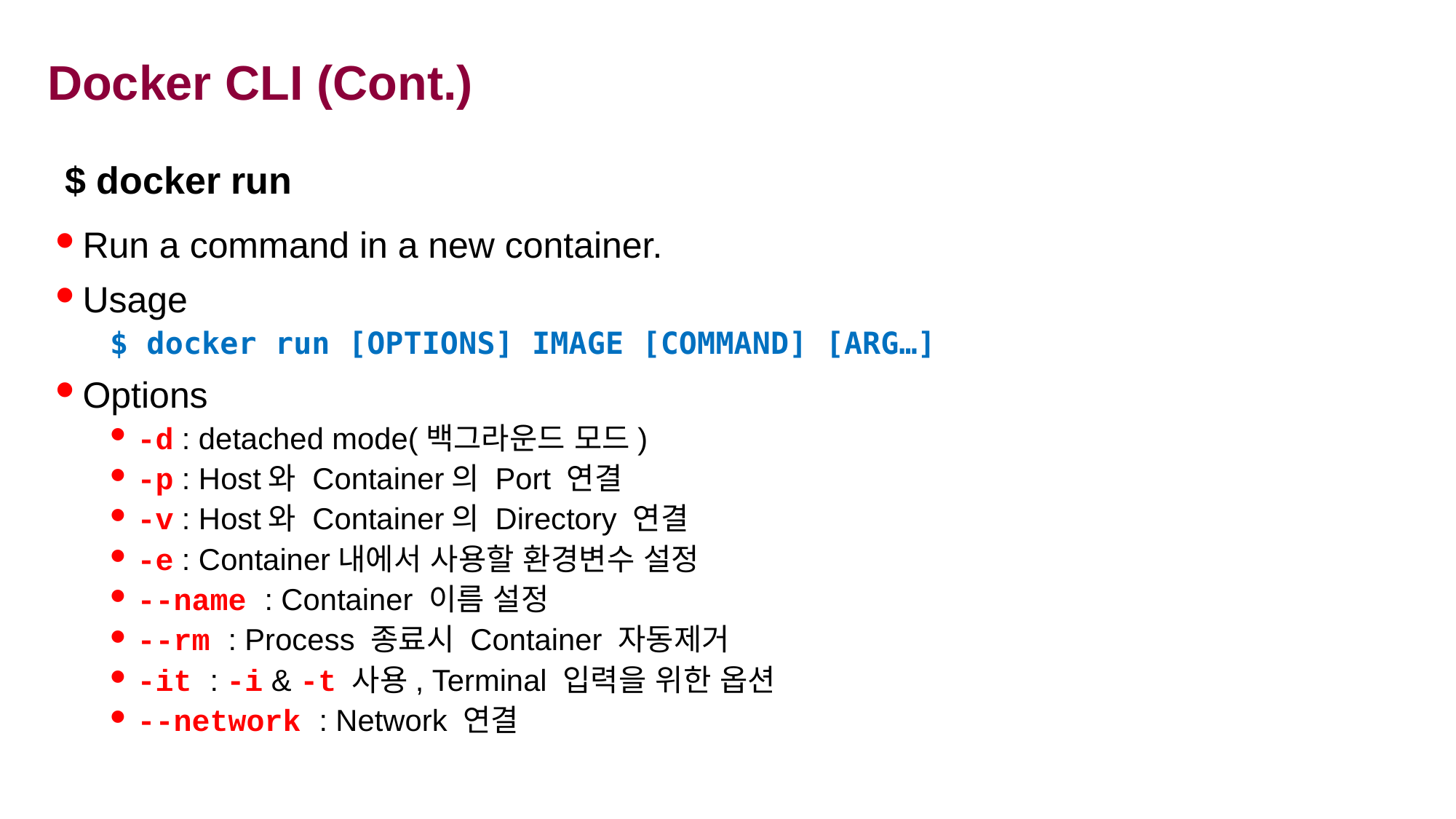

# Docker CLI (Cont.)
$ docker run
Run a command in a new container.
Usage
$ docker run [OPTIONS] IMAGE [COMMAND] [ARG…]
Options
-d : detached mode(백그라운드 모드)
-p : Host와 Container의 Port 연결
-v : Host와 Container의 Directory 연결
-e : Container내에서 사용할 환경변수 설정
--name : Container 이름 설정
--rm : Process 종료시 Container 자동제거
-it : -i & -t 사용, Terminal 입력을 위한 옵션
--network : Network 연결